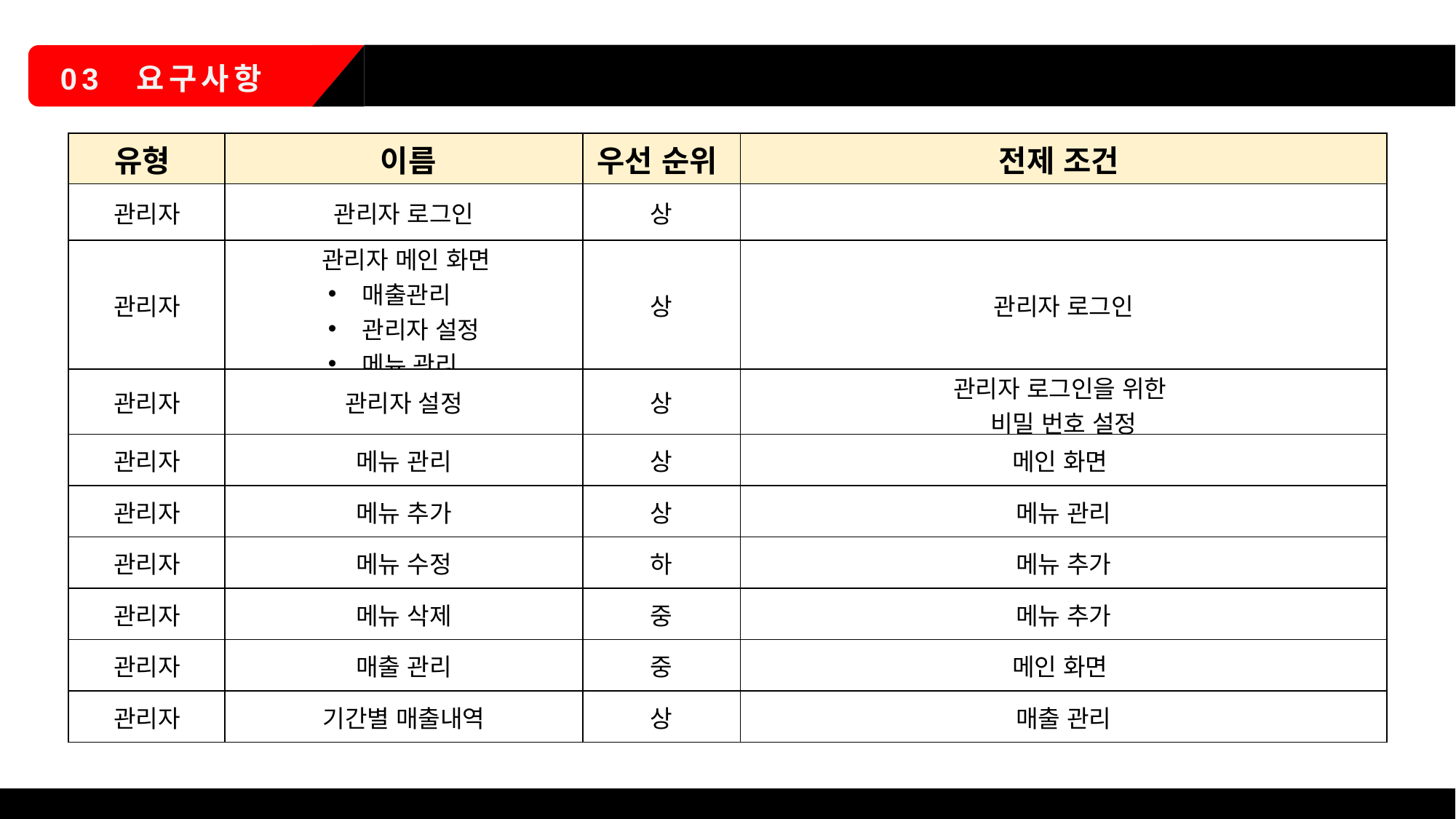

관리자
03  요구사항
| 유형 | 이름 | 우선 순위 | 전제 조건 |
| --- | --- | --- | --- |
| 관리자 | 관리자 로그인 | 상 |  |
| 관리자 | 관리자 메인 화면 아 매출관리 아 관리자 설정 메뉴 관리아 | 상 | 관리자 로그인 |
| 관리자 | 관리자 설정 | 상 | 관리자 로그인을 위한 비밀 번호 설정 |
| 관리자 | 메뉴 관리 | 상 | 메인 화면 |
| 관리자 | 메뉴 추가 | 상 | 메뉴 관리 |
| 관리자 | 메뉴 수정 | 하 | 메뉴 추가 |
| 관리자 | 메뉴 삭제 | 중 | 메뉴 추가 |
| 관리자 | 매출 관리 | 중 | 메인 화면 |
| 관리자 | 기간별 매출내역 | 상 | 매출 관리 |